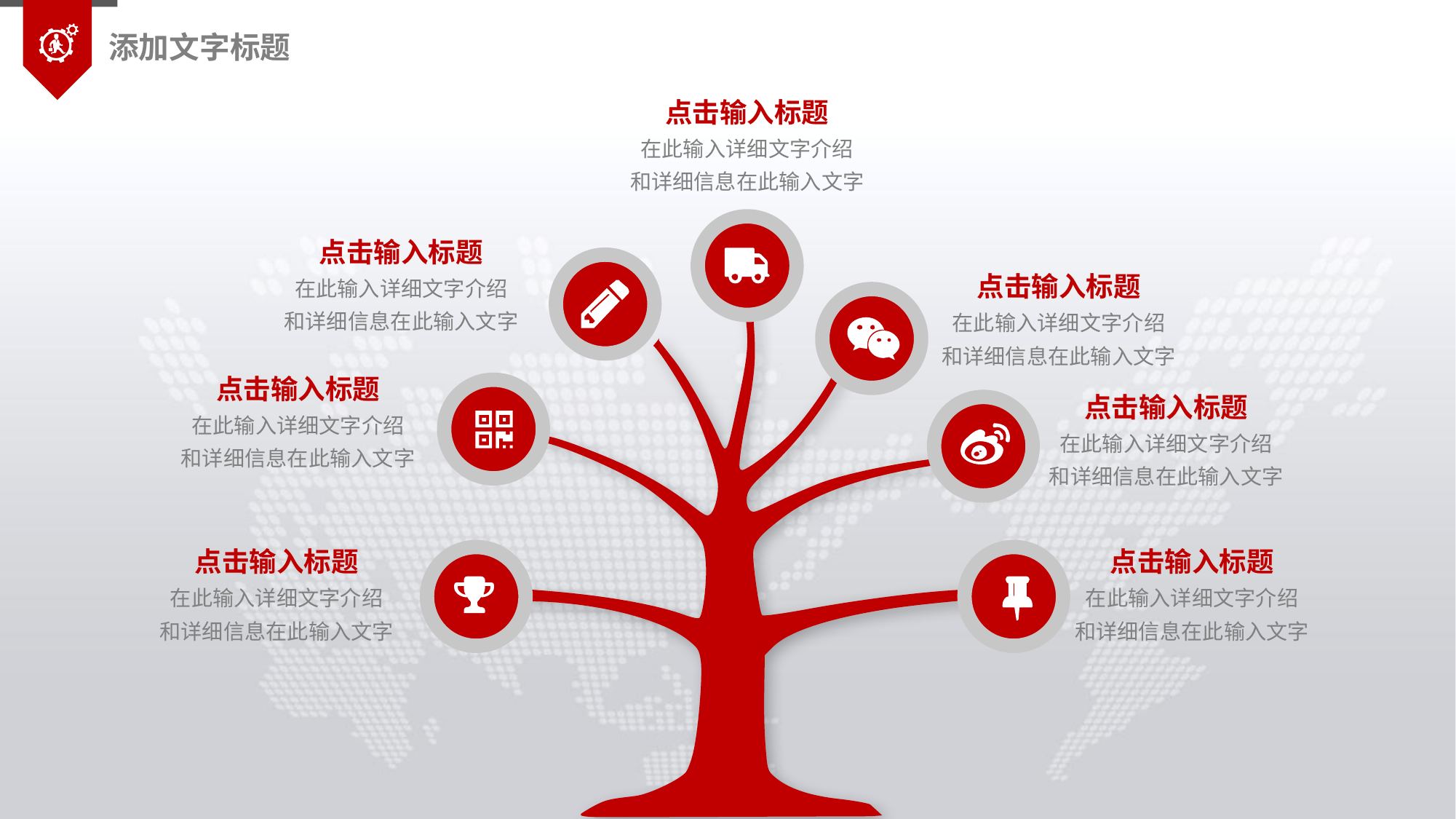

添加文字标题
点击输入标题
在此输入详细文字介绍
和详细信息在此输入文字

点击输入标题
在此输入详细文字介绍
和详细信息在此输入文字

点击输入标题
在此输入详细文字介绍
和详细信息在此输入文字

点击输入标题
在此输入详细文字介绍
和详细信息在此输入文字

点击输入标题
在此输入详细文字介绍
和详细信息在此输入文字

点击输入标题
在此输入详细文字介绍
和详细信息在此输入文字
点击输入标题
在此输入详细文字介绍
和详细信息在此输入文字